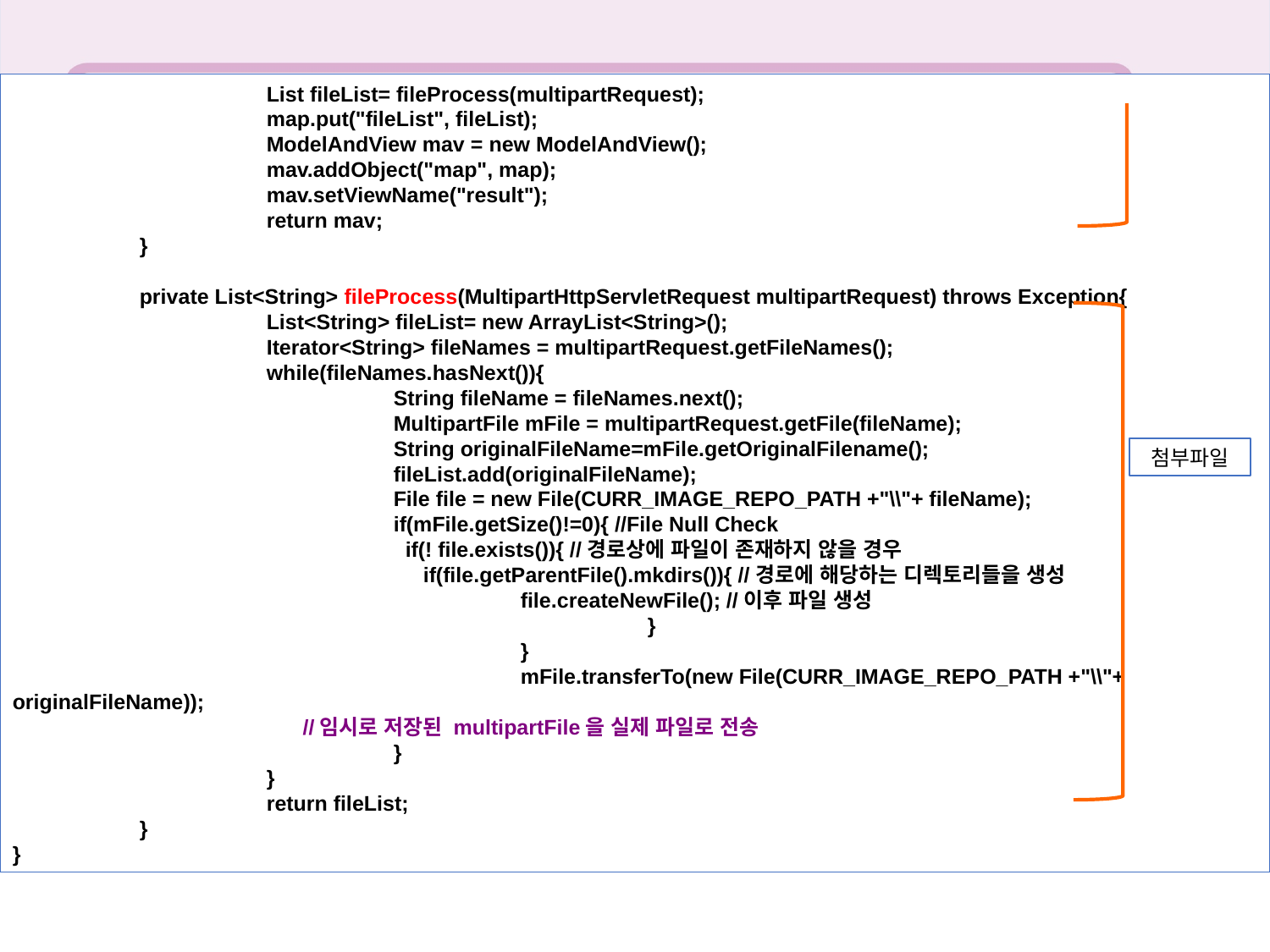

List fileList= fileProcess(multipartRequest);
		map.put("fileList", fileList);
		ModelAndView mav = new ModelAndView();
		mav.addObject("map", map);
		mav.setViewName("result");
		return mav;
	}

	private List<String> fileProcess(MultipartHttpServletRequest multipartRequest) throws Exception{
		List<String> fileList= new ArrayList<String>();
		Iterator<String> fileNames = multipartRequest.getFileNames();
		while(fileNames.hasNext()){
			String fileName = fileNames.next();
			MultipartFile mFile = multipartRequest.getFile(fileName);
			String originalFileName=mFile.getOriginalFilename();
			fileList.add(originalFileName);
			File file = new File(CURR_IMAGE_REPO_PATH +"\\"+ fileName);
			if(mFile.getSize()!=0){ //File Null Check
			  if(! file.exists()){ //경로상에 파일이 존재하지 않을 경우
			     if(file.getParentFile().mkdirs()){ //경로에 해당하는 디렉토리들을 생성
				file.createNewFile(); //이후 파일 생성
					}
				}
				mFile.transferTo(new File(CURR_IMAGE_REPO_PATH +"\\"+ originalFileName));
                                                 //임시로 저장된 multipartFile을 실제 파일로 전송
			}
		}
		return fileList;
	}
}

첨부파일